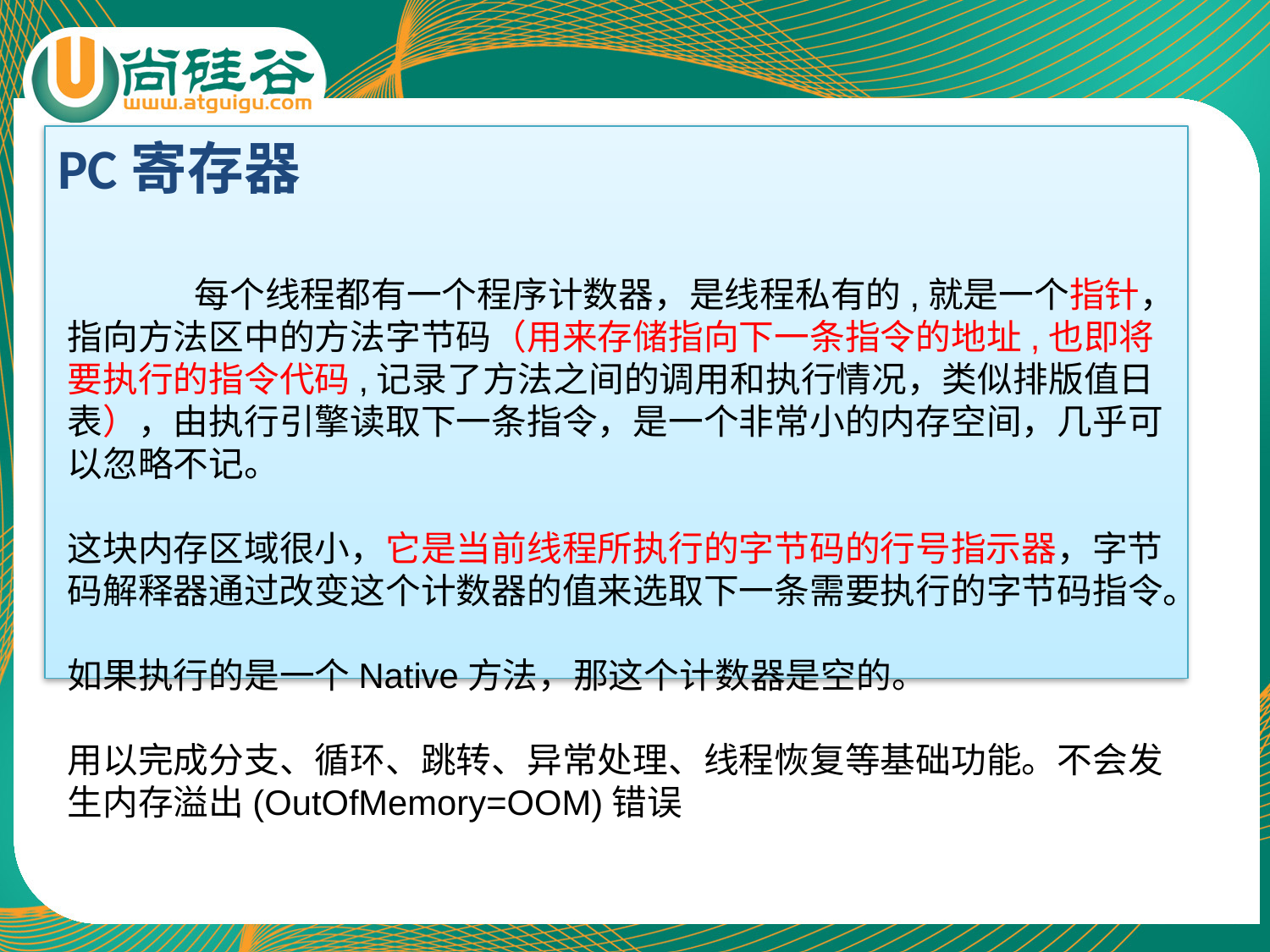

PC寄存器
	每个线程都有一个程序计数器，是线程私有的,就是一个指针，指向方法区中的方法字节码（用来存储指向下一条指令的地址,也即将要执行的指令代码,记录了方法之间的调用和执行情况，类似排版值日表），由执行引擎读取下一条指令，是一个非常小的内存空间，几乎可以忽略不记。

这块内存区域很小，它是当前线程所执行的字节码的行号指示器，字节码解释器通过改变这个计数器的值来选取下一条需要执行的字节码指令。

如果执行的是一个Native方法，那这个计数器是空的。

用以完成分支、循环、跳转、异常处理、线程恢复等基础功能。不会发生内存溢出(OutOfMemory=OOM)错误